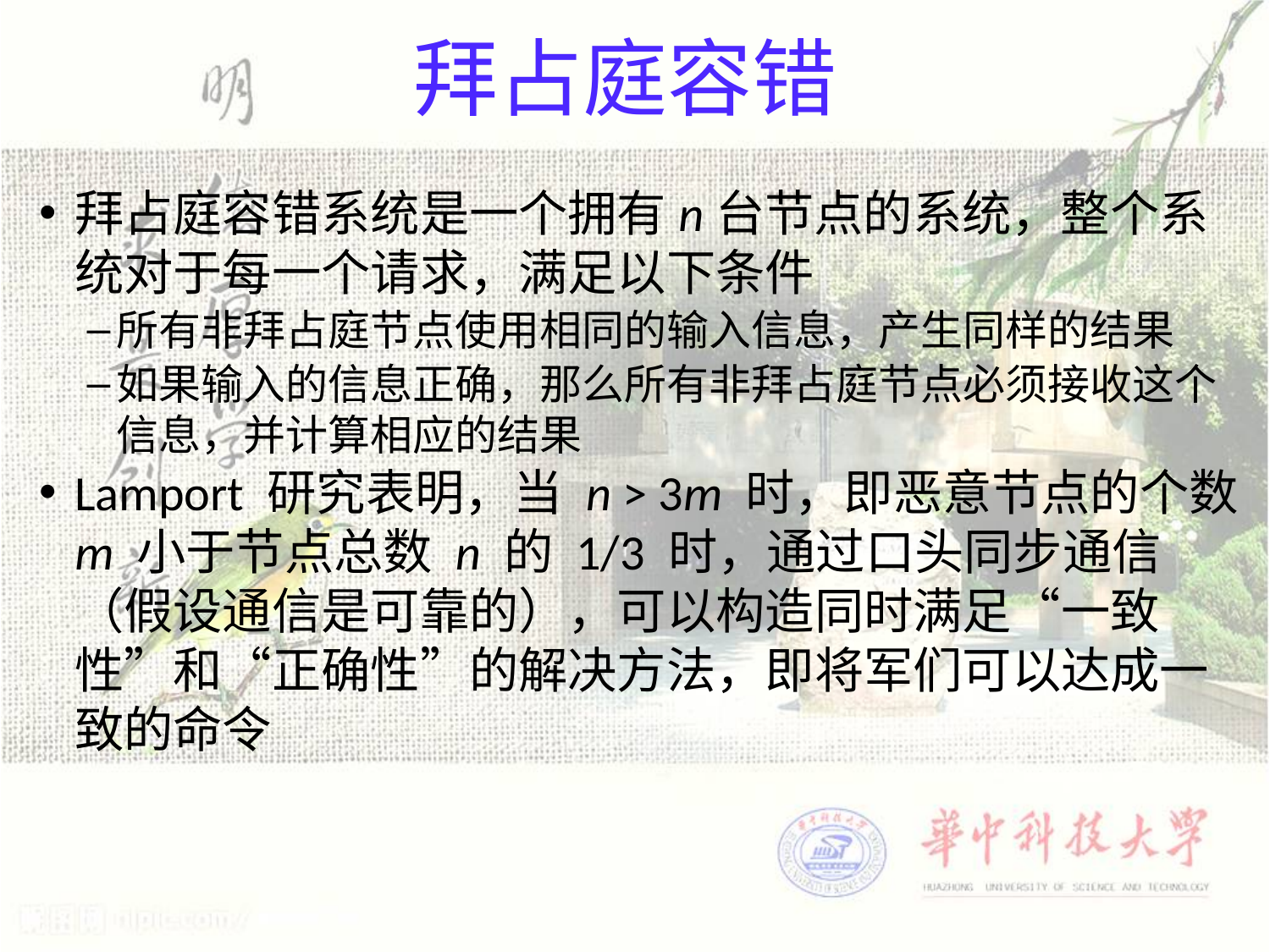

# 拜占庭容错
拜占庭容错系统是一个拥有n台节点的系统，整个系统对于每一个请求，满足以下条件
所有非拜占庭节点使用相同的输入信息，产生同样的结果
如果输入的信息正确，那么所有非拜占庭节点必须接收这个信息，并计算相应的结果
Lamport 研究表明，当 n > 3m 时，即恶意节点的个数 m 小于节点总数 n 的 1/3 时，通过口头同步通信（假设通信是可靠的），可以构造同时满足“一致性”和“正确性”的解决方法，即将军们可以达成一致的命令